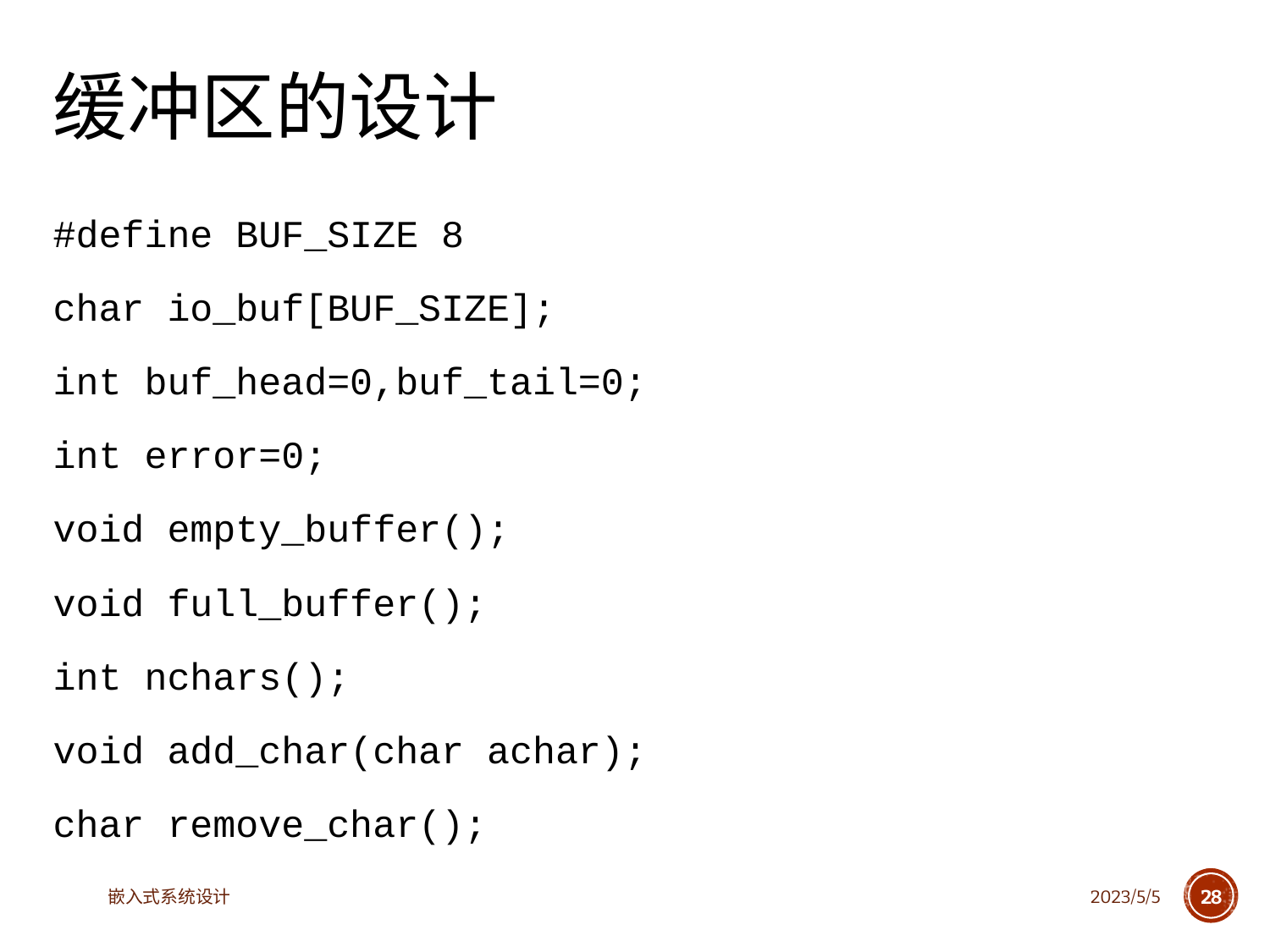

# 缓冲区的设计
#define BUF_SIZE 8
char io_buf[BUF_SIZE];
int buf_head=0,buf_tail=0;
int error=0;
void empty_buffer();
void full_buffer();
int nchars();
void add_char(char achar);
char remove_char();
嵌入式系统设计
2023/5/5
28